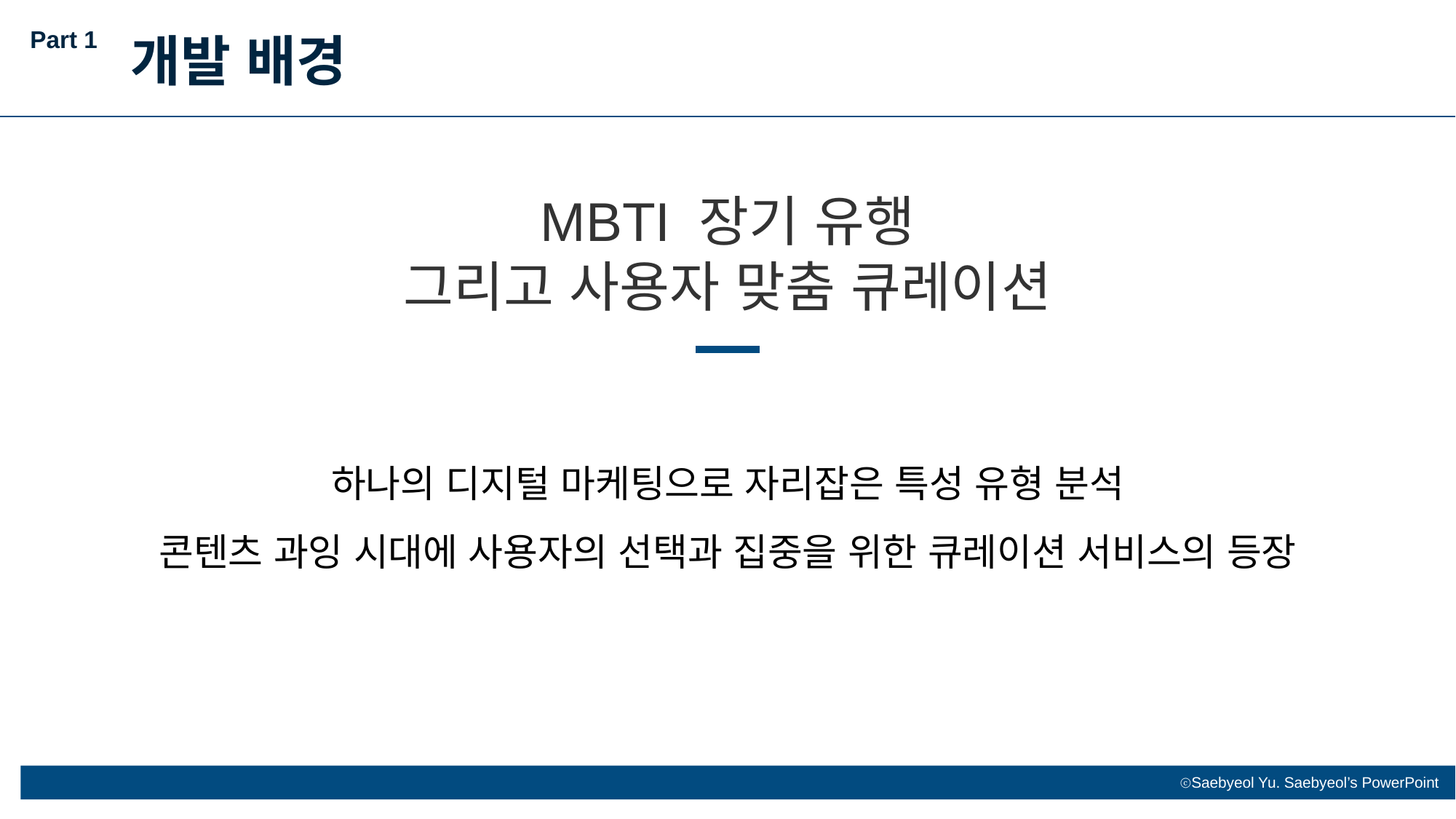

Part 1
개발 배경
MBTI 장기 유행
그리고 사용자 맞춤 큐레이션
하나의 디지털 마케팅으로 자리잡은 특성 유형 분석
콘텐츠 과잉 시대에 사용자의 선택과 집중을 위한 큐레이션 서비스의 등장